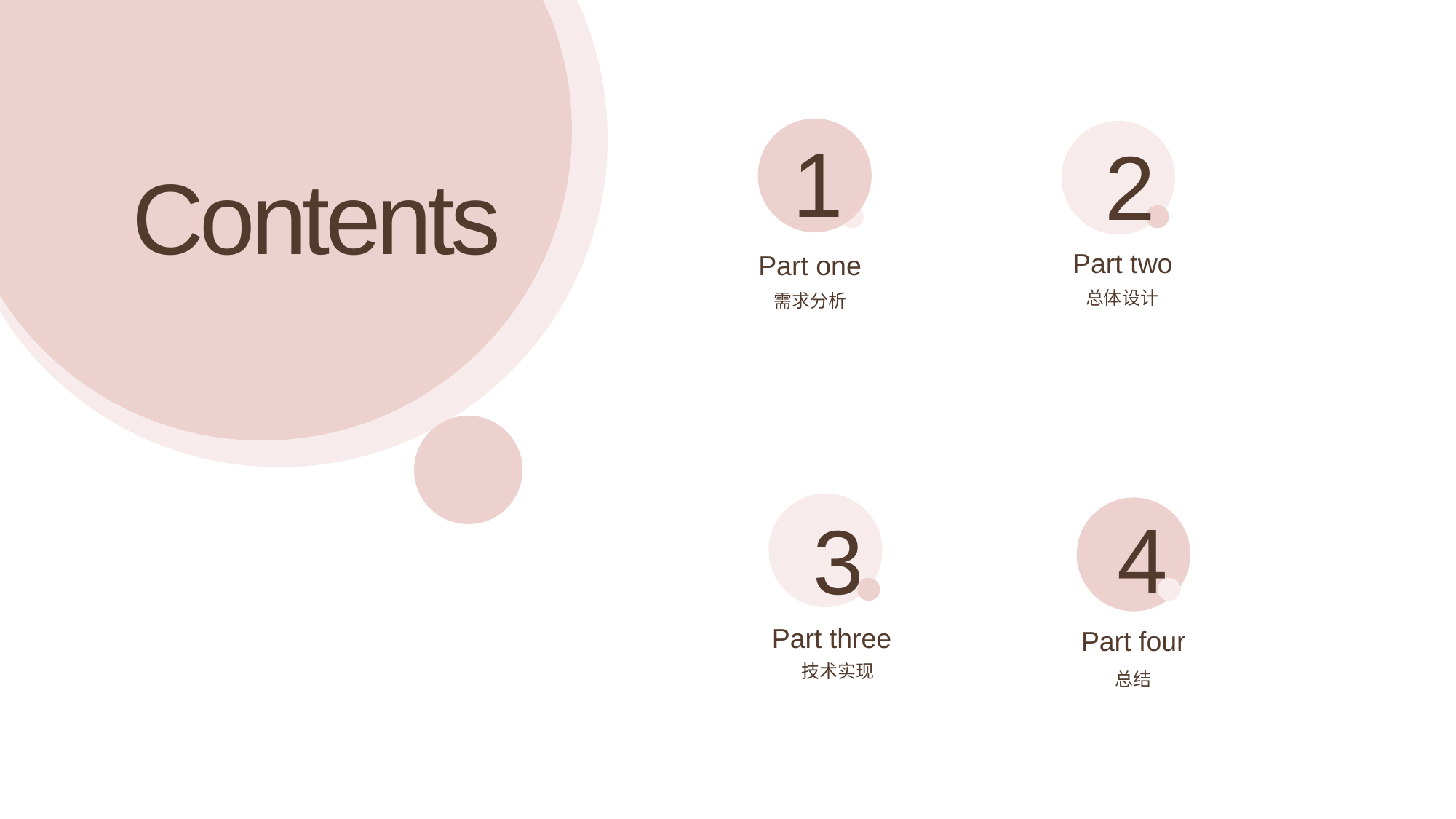

1
2
Contents

Part two
Part one
总体设计
需求分析

4
3

Part three
Part four
技术实现
总结